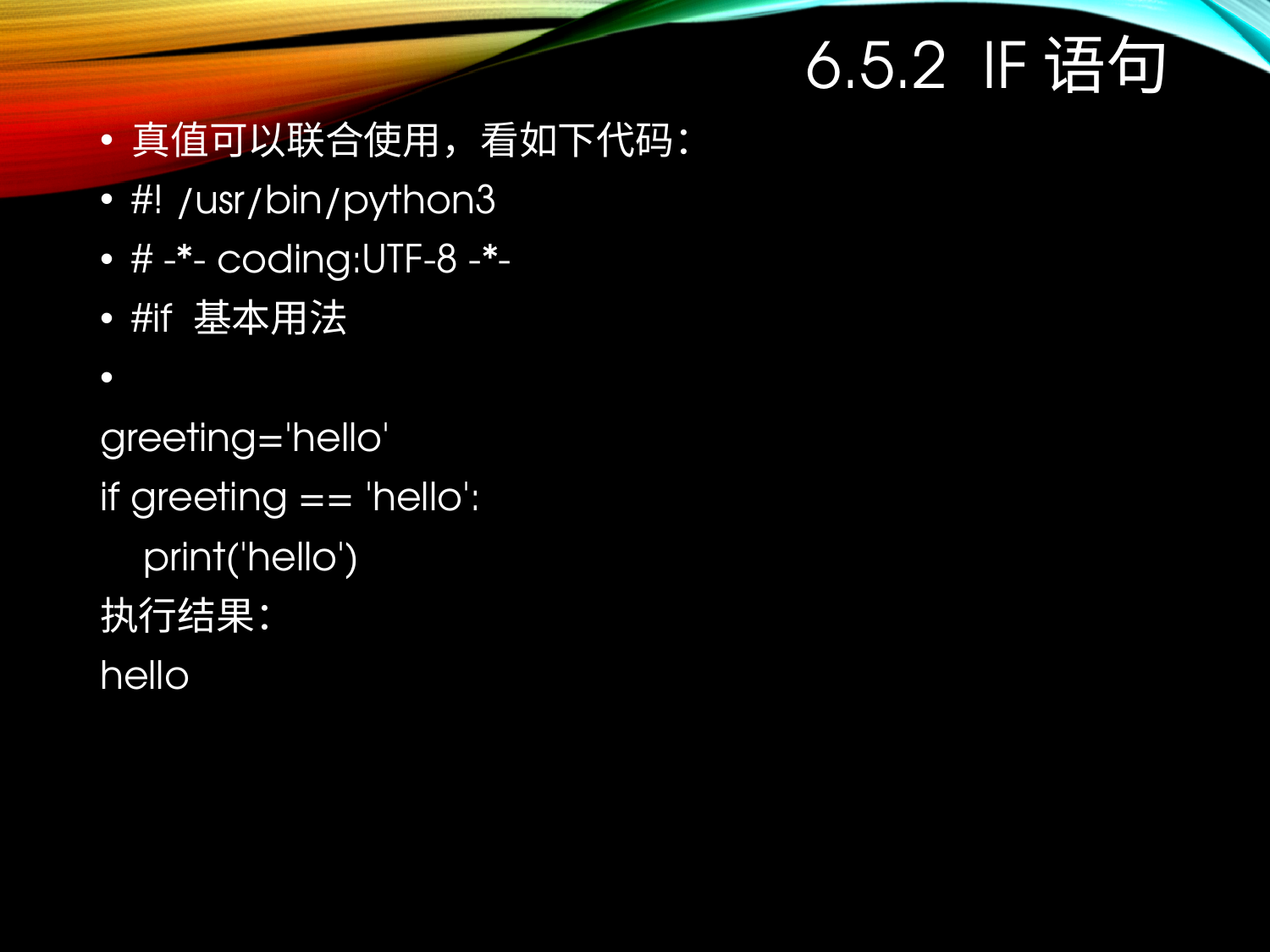

# 6.5.2  if语句
真值可以联合使用，看如下代码：
#! /usr/bin/python3
# -*- coding:UTF-8 -*-
#if 基本用法

greeting='hello'
if greeting == 'hello':
    print('hello')
执行结果：
hello